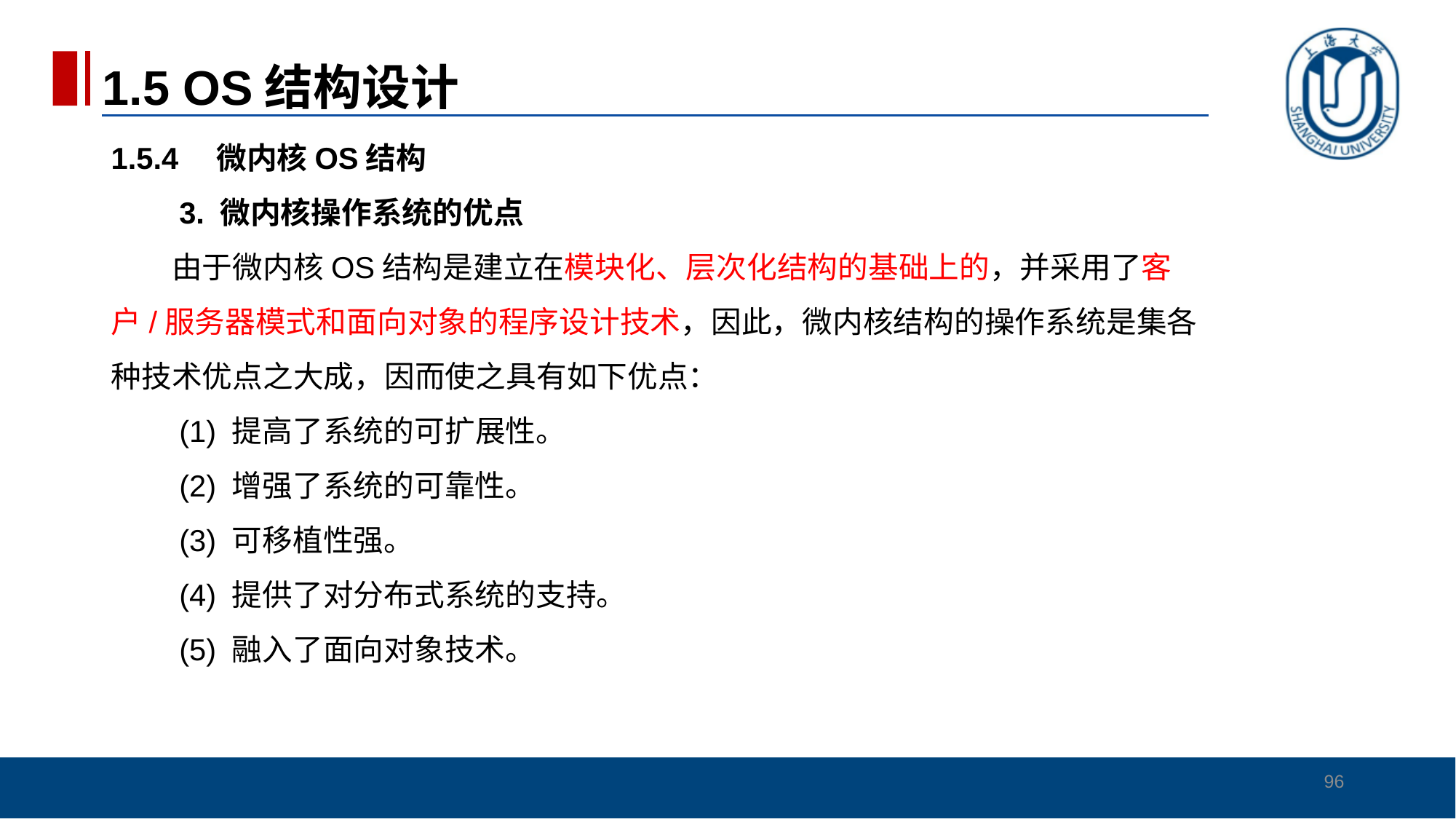

1.5 OS结构设计
# 1.5.4　微内核OS结构 　　3. 微内核操作系统的优点 　　由于微内核OS结构是建立在模块化、层次化结构的基础上的，并采用了客户/服务器模式和面向对象的程序设计技术，因此，微内核结构的操作系统是集各种技术优点之大成，因而使之具有如下优点： 　　(1) 提高了系统的可扩展性。 　　(2) 增强了系统的可靠性。 　　(3) 可移植性强。 　　(4) 提供了对分布式系统的支持。 　　(5) 融入了面向对象技术。
96